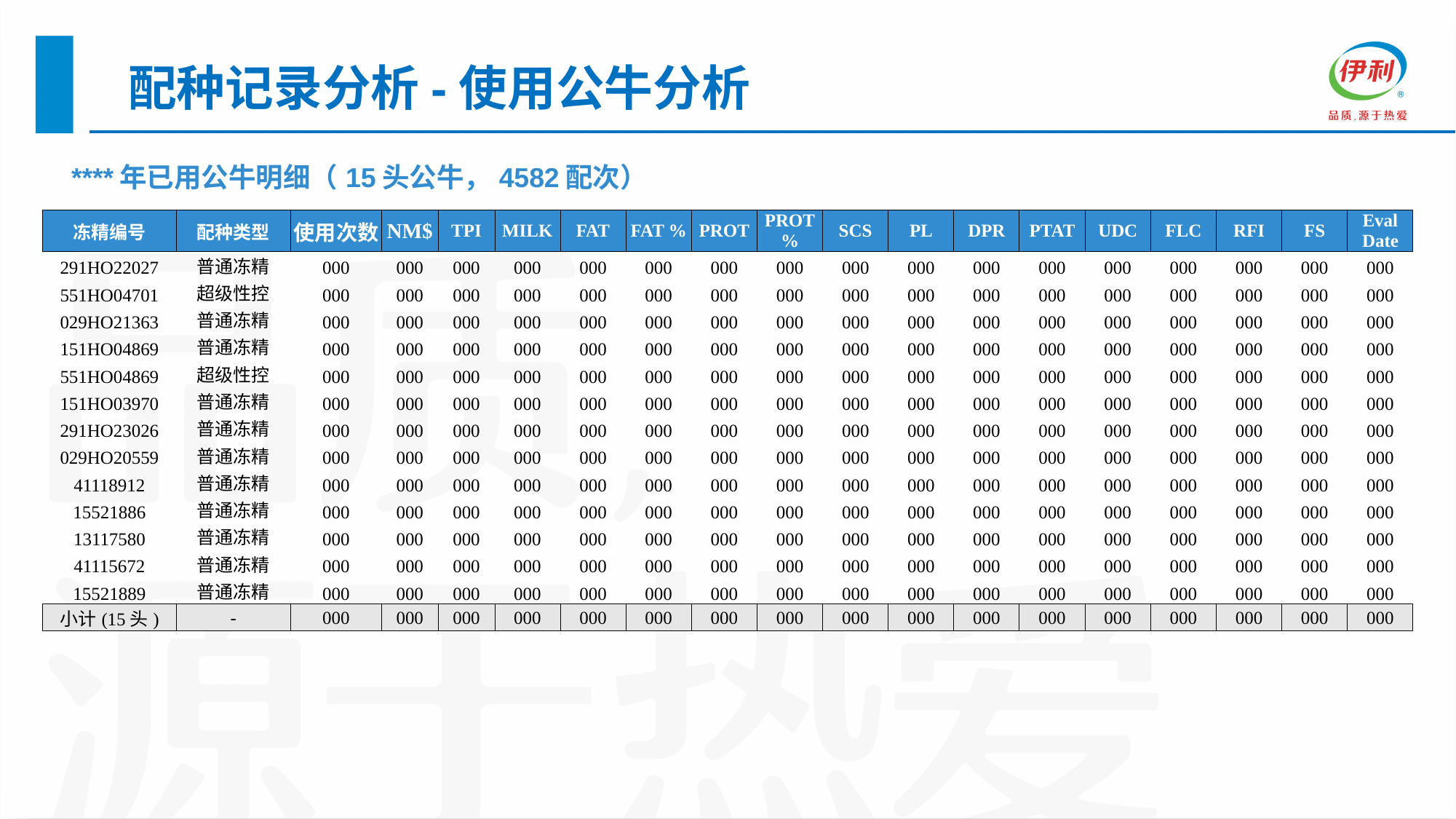

配种记录分析-使用公牛分析
| \*\*\*\*年已用公牛明细（15头公牛，4582配次） |
| --- |
| 冻精编号 | 配种类型 | 使用次数 | NM$ | TPI | MILK | FAT | FAT % | PROT | PROT% | SCS | PL | DPR | PTAT | UDC | FLC | RFI | FS | Eval Date |
| --- | --- | --- | --- | --- | --- | --- | --- | --- | --- | --- | --- | --- | --- | --- | --- | --- | --- | --- |
| 291HO22027 | 普通冻精 | 000 | 000 | 000 | 000 | 000 | 000 | 000 | 000 | 000 | 000 | 000 | 000 | 000 | 000 | 000 | 000 | 000 |
| 551HO04701 | 超级性控 | 000 | 000 | 000 | 000 | 000 | 000 | 000 | 000 | 000 | 000 | 000 | 000 | 000 | 000 | 000 | 000 | 000 |
| 029HO21363 | 普通冻精 | 000 | 000 | 000 | 000 | 000 | 000 | 000 | 000 | 000 | 000 | 000 | 000 | 000 | 000 | 000 | 000 | 000 |
| 151HO04869 | 普通冻精 | 000 | 000 | 000 | 000 | 000 | 000 | 000 | 000 | 000 | 000 | 000 | 000 | 000 | 000 | 000 | 000 | 000 |
| 551HO04869 | 超级性控 | 000 | 000 | 000 | 000 | 000 | 000 | 000 | 000 | 000 | 000 | 000 | 000 | 000 | 000 | 000 | 000 | 000 |
| 151HO03970 | 普通冻精 | 000 | 000 | 000 | 000 | 000 | 000 | 000 | 000 | 000 | 000 | 000 | 000 | 000 | 000 | 000 | 000 | 000 |
| 291HO23026 | 普通冻精 | 000 | 000 | 000 | 000 | 000 | 000 | 000 | 000 | 000 | 000 | 000 | 000 | 000 | 000 | 000 | 000 | 000 |
| 029HO20559 | 普通冻精 | 000 | 000 | 000 | 000 | 000 | 000 | 000 | 000 | 000 | 000 | 000 | 000 | 000 | 000 | 000 | 000 | 000 |
| 41118912 | 普通冻精 | 000 | 000 | 000 | 000 | 000 | 000 | 000 | 000 | 000 | 000 | 000 | 000 | 000 | 000 | 000 | 000 | 000 |
| 15521886 | 普通冻精 | 000 | 000 | 000 | 000 | 000 | 000 | 000 | 000 | 000 | 000 | 000 | 000 | 000 | 000 | 000 | 000 | 000 |
| 13117580 | 普通冻精 | 000 | 000 | 000 | 000 | 000 | 000 | 000 | 000 | 000 | 000 | 000 | 000 | 000 | 000 | 000 | 000 | 000 |
| 41115672 | 普通冻精 | 000 | 000 | 000 | 000 | 000 | 000 | 000 | 000 | 000 | 000 | 000 | 000 | 000 | 000 | 000 | 000 | 000 |
| 15521889 | 普通冻精 | 000 | 000 | 000 | 000 | 000 | 000 | 000 | 000 | 000 | 000 | 000 | 000 | 000 | 000 | 000 | 000 | 000 |
| 小计(15头) | - | 000 | 000 | 000 | 000 | 000 | 000 | 000 | 000 | 000 | 000 | 000 | 000 | 000 | 000 | 000 | 000 | 000 |